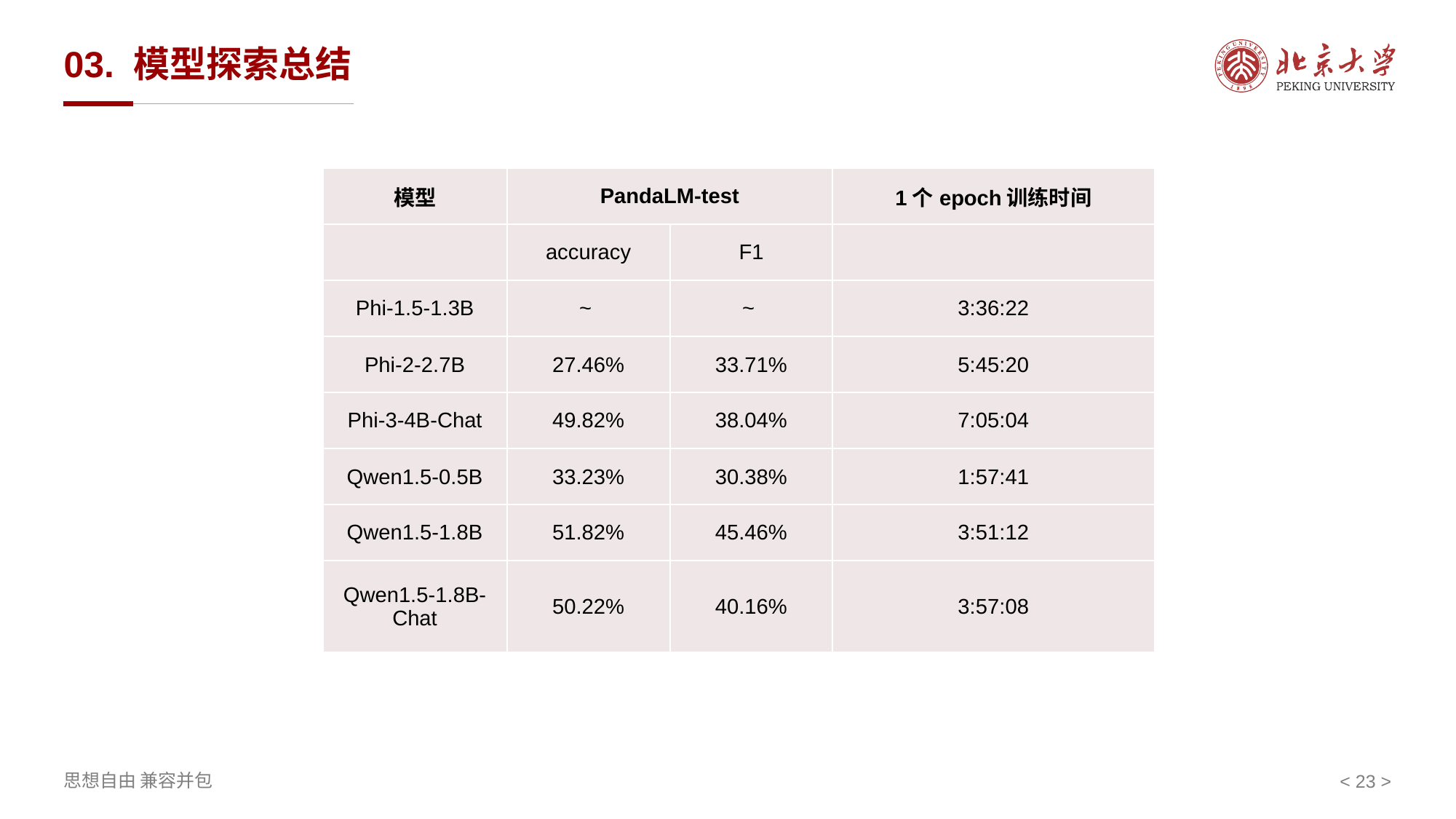

# 03. 模型探索总结

| 模型 | PandaLM-test |  | 1个epoch训练时间 |
| --- | --- | --- | --- |
|  | accuracy | F1 |  |
| Phi-1.5-1.3B | ~ | ~ | 3:36:22 |
| Phi-2-2.7B | 27.46% | 33.71% | 5:45:20 |
| Phi-3-4B-Chat | 49.82% | 38.04% | 7:05:04 |
| Qwen1.5-0.5B | 33.23% | 30.38% | 1:57:41 |
| Qwen1.5-1.8B | 51.82% | 45.46% | 3:51:12 |
| Qwen1.5-1.8B-Chat | 50.22% | 40.16% | 3:57:08 |
< 23 >